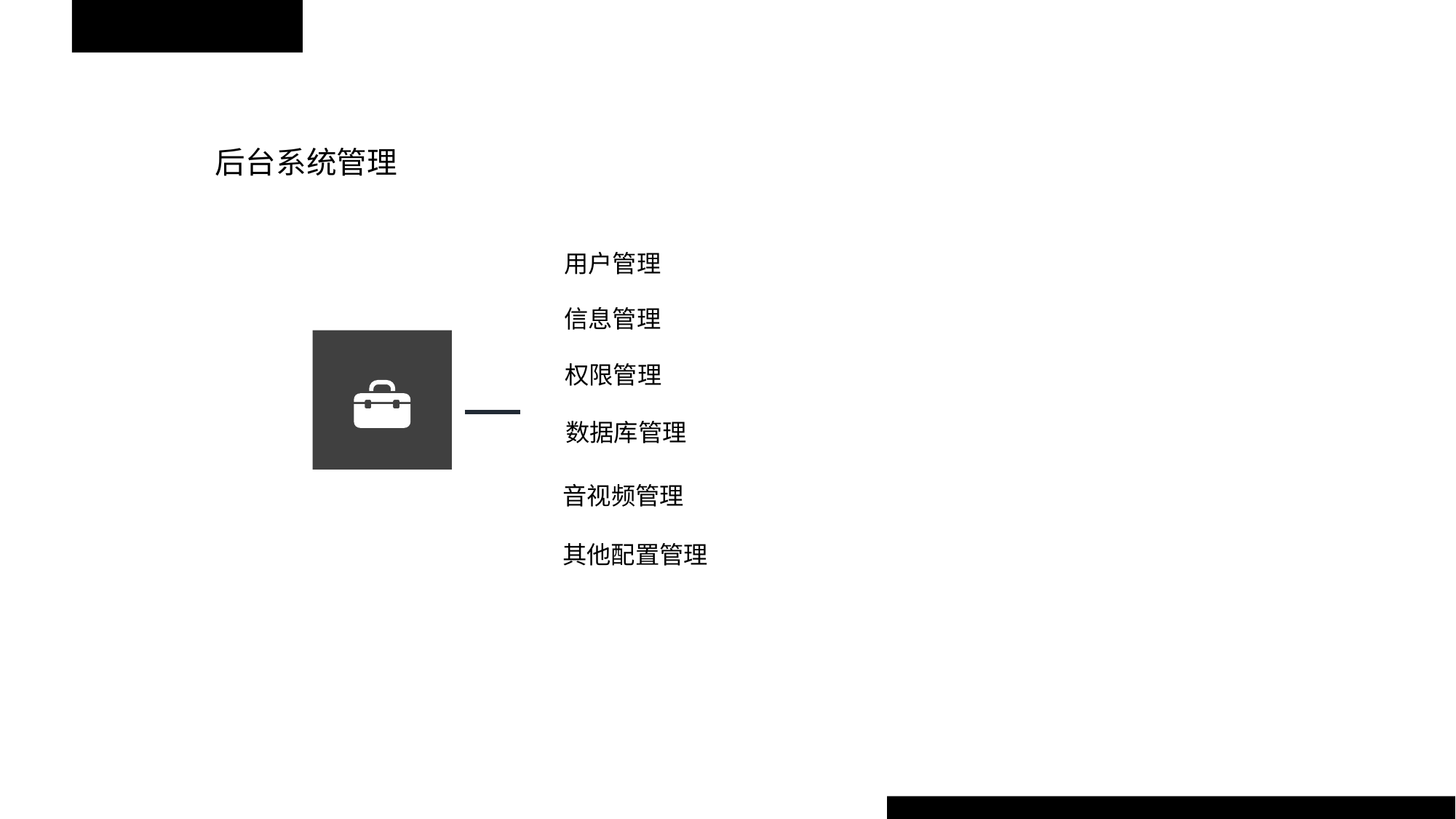

后台系统管理
用户管理
信息管理

权限管理

数据库管理
音视频管理

其他配置管理